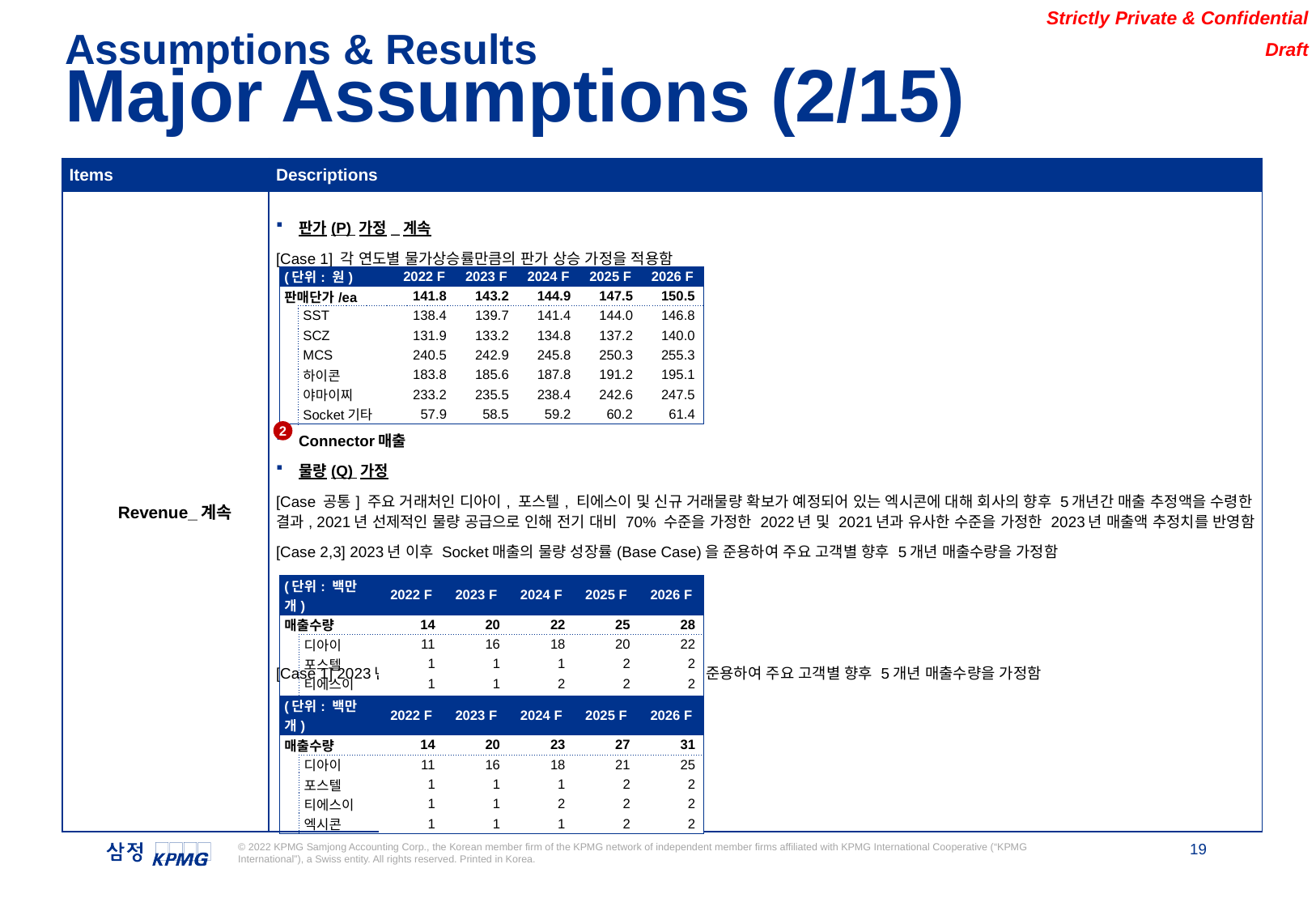

Assumptions & Results
Major Assumptions (2/15)
| Items | Descriptions |
| --- | --- |
| Revenue\_계속 | 판가(P) 가정\_계속 [Case 1] 각 연도별 물가상승률만큼의 판가 상승 가정을 적용함 Connector매출 물량(Q) 가정 [Case 공통] 주요 거래처인 디아이, 포스텔, 티에스이 및 신규 거래물량 확보가 예정되어 있는 엑시콘에 대해 회사의 향후 5개년간 매출 추정액을 수령한 결과, 2021년 선제적인 물량 공급으로 인해 전기 대비 70% 수준을 가정한 2022년 및 2021년과 유사한 수준을 가정한 2023년 매출액 추정치를 반영함 [Case 2,3] 2023년 이후 Socket매출의 물량 성장률(Base Case)을 준용하여 주요 고객별 향후 5개년 매출수량을 가정함 [Case 1] 2023년 이후 Socket매출의 물량 성장률(Best Case)을 준용하여 주요 고객별 향후 5개년 매출수량을 가정함 |
| (단위: 원) |  | 2022 F | 2023 F | 2024 F | 2025 F | 2026 F |
| --- | --- | --- | --- | --- | --- | --- |
| 판매단가/ea |  | 141.8 | 143.2 | 144.9 | 147.5 | 150.5 |
|  | SST | 138.4 | 139.7 | 141.4 | 144.0 | 146.8 |
|  | SCZ | 131.9 | 133.2 | 134.8 | 137.2 | 140.0 |
|  | MCS | 240.5 | 242.9 | 245.8 | 250.3 | 255.3 |
|  | 하이콘 | 183.8 | 185.6 | 187.8 | 191.2 | 195.1 |
|  | 야마이찌 | 233.2 | 235.5 | 238.4 | 242.6 | 247.5 |
|  | Socket기타 | 57.9 | 58.5 | 59.2 | 60.2 | 61.4 |
2
| (단위: 백만개) |  | 2022 F | 2023 F | 2024 F | 2025 F | 2026 F |
| --- | --- | --- | --- | --- | --- | --- |
| 매출수량 |  | 14 | 20 | 22 | 25 | 28 |
|  | 디아이 | 11 | 16 | 18 | 20 | 22 |
|  | 포스텔 | 1 | 1 | 1 | 2 | 2 |
|  | 티에스이 | 1 | 1 | 2 | 2 | 2 |
|  | 엑시콘 | 1 | 1 | 1 | 2 | 2 |
| (단위: 백만개) |  | 2022 F | 2023 F | 2024 F | 2025 F | 2026 F |
| --- | --- | --- | --- | --- | --- | --- |
| 매출수량 |  | 14 | 20 | 23 | 27 | 31 |
|  | 디아이 | 11 | 16 | 18 | 21 | 25 |
|  | 포스텔 | 1 | 1 | 1 | 2 | 2 |
|  | 티에스이 | 1 | 1 | 2 | 2 | 2 |
|  | 엑시콘 | 1 | 1 | 1 | 2 | 2 |